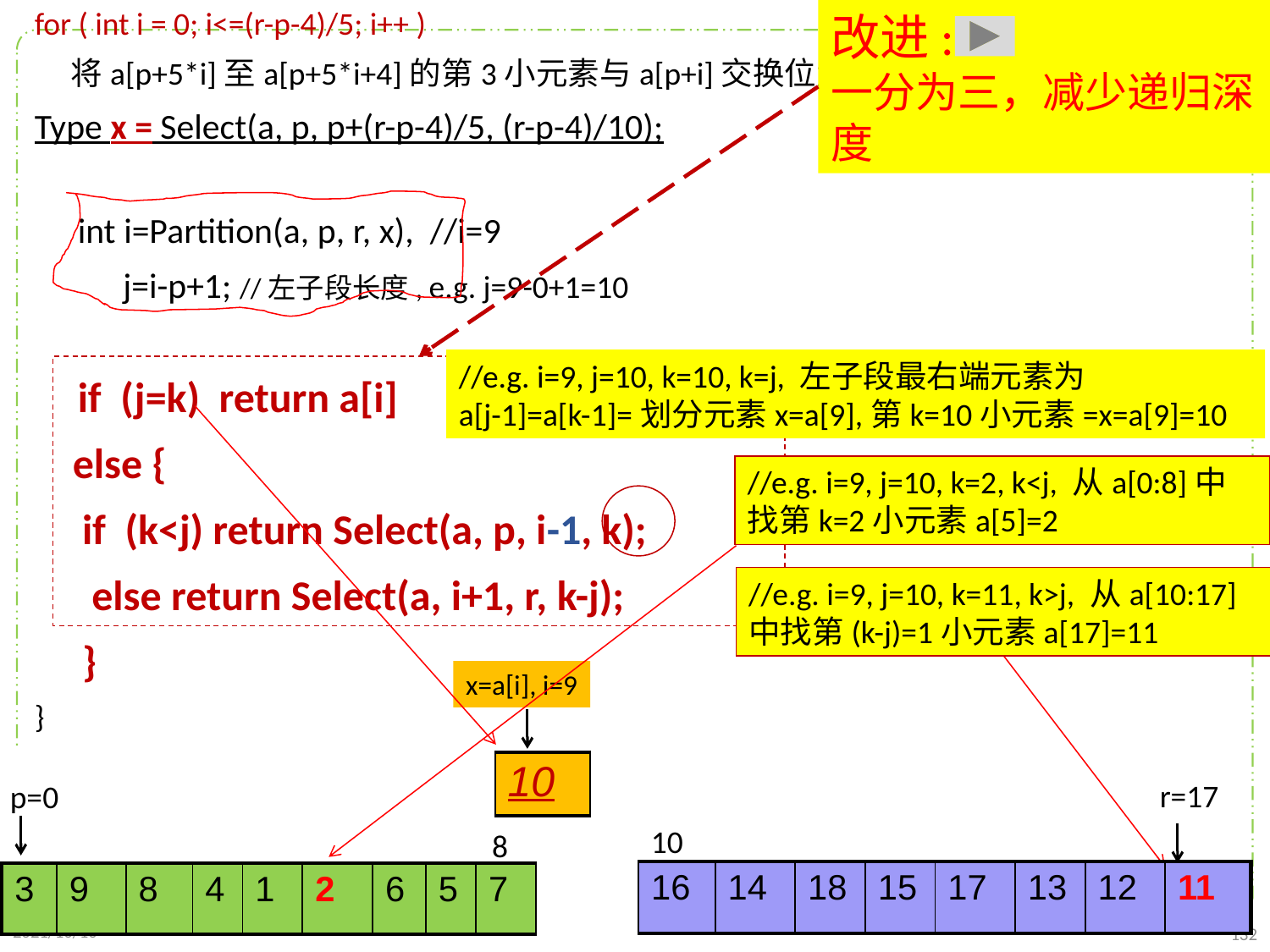

改进:
一分为三，减少递归深度
for ( int i = 0; i<=(r-p-4)/5; i++ )
    将a[p+5*i]至a[p+5*i+4]的第3小元素与a[p+i]交换位置;
Type x = Select(a, p, p+(r-p-4)/5, (r-p-4)/10);

      int i=Partition(a, p, r, x),  //i=9
           j=i-p+1; //左子段长度, e.g. j=9-0+1=10

      if  (j=k)  return a[i]
    else {
     if  (k<j) return Select(a, p, i-1, k);
      else return Select(a, i+1, r, k-j);
     }
}

//e.g. i=9, j=10, k=10, k=j, 左子段最右端元素为
a[j-1]=a[k-1]=划分元素x=a[9],第k=10小元素=x=a[9]=10

//e.g. i=9, j=10, k=2, k<j, 从a[0:8]中找第k=2小元素a[5]=2

//e.g. i=9, j=10, k=11, k>j, 从a[10:17]中找第(k-j)=1小元素a[17]=11
x=a[i], i=9

| 10 |
| --- |
r=17
p=0
10
8
| 16 | 14 | 18 | 15 | 17 | 13 | 12 | 11 |
| --- | --- | --- | --- | --- | --- | --- | --- |
| 3 | 9 | 8 | 4 | 1 | 2 | 6 | 5 | 7 |
| --- | --- | --- | --- | --- | --- | --- | --- | --- |

2021/10/10
132